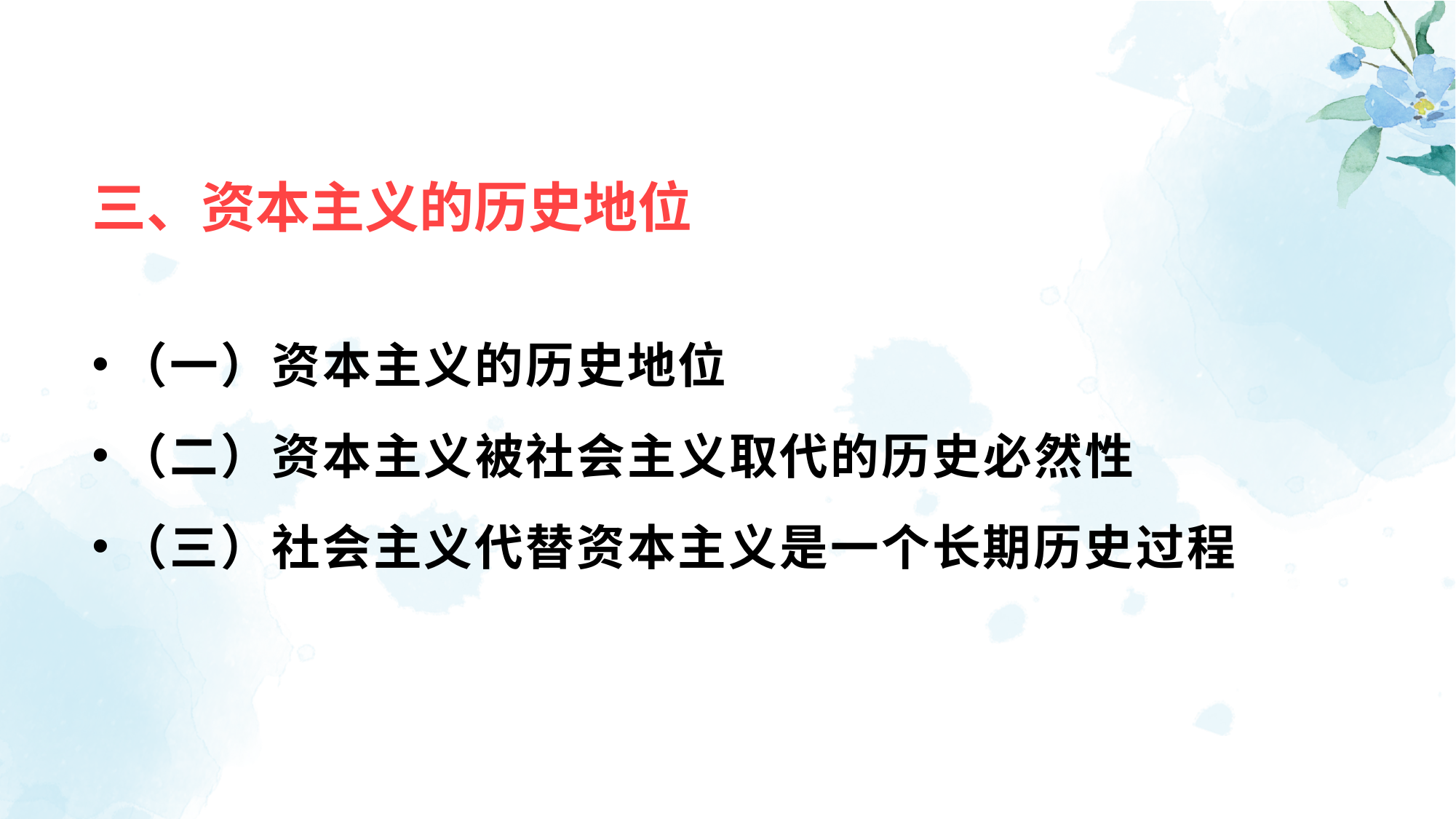

# 三、资本主义的历史地位
（一）资本主义的历史地位
（二）资本主义被社会主义取代的历史必然性
（三）社会主义代替资本主义是一个长期历史过程